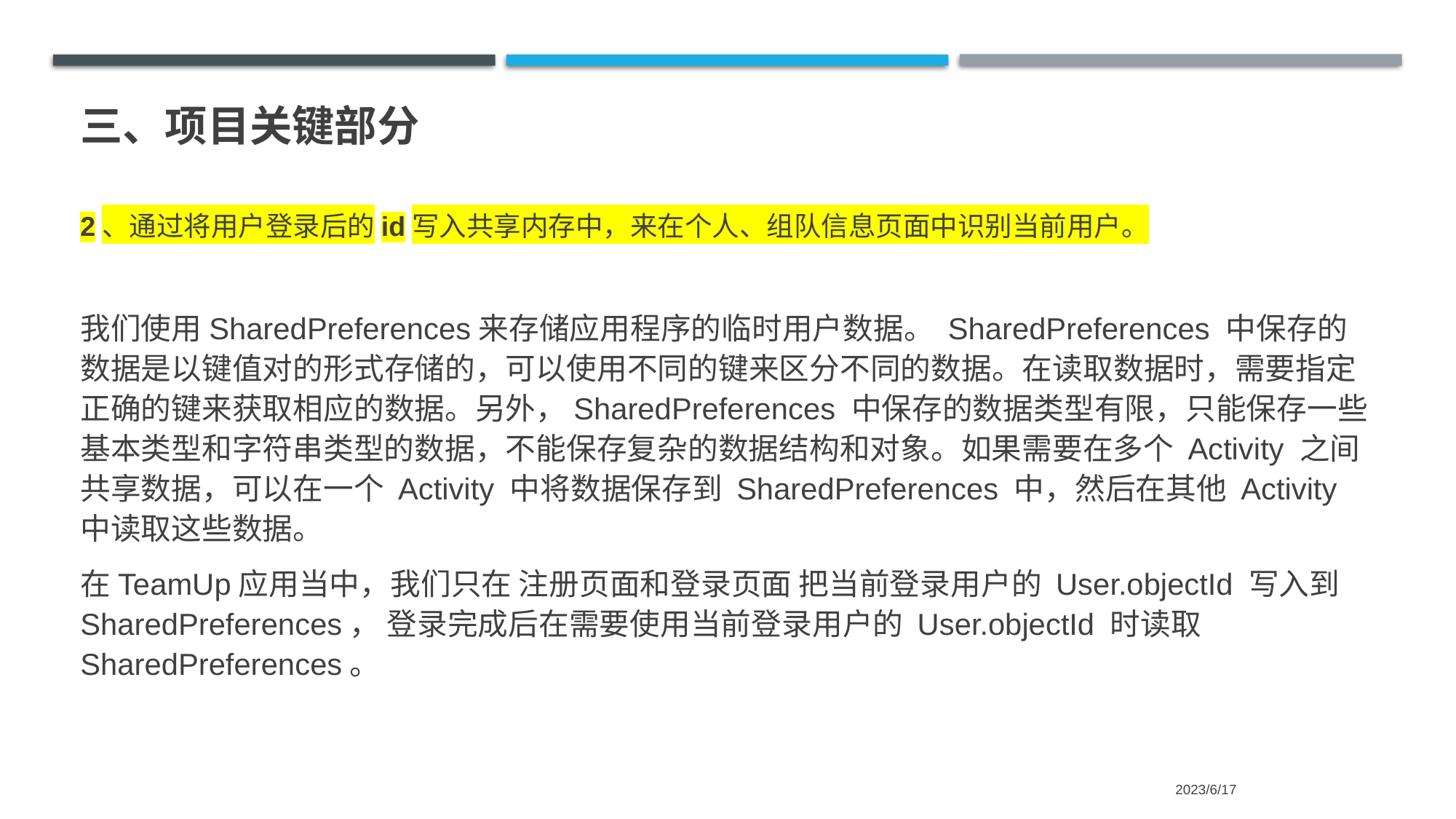

# 三、项目关键部分
2、通过将用户登录后的id写入共享内存中，来在个人、组队信息页面中识别当前用户。

我们使用SharedPreferences来存储应用程序的临时用户数据。 SharedPreferences 中保存的数据是以键值对的形式存储的，可以使用不同的键来区分不同的数据。在读取数据时，需要指定正确的键来获取相应的数据。另外，SharedPreferences 中保存的数据类型有限，只能保存一些基本类型和字符串类型的数据，不能保存复杂的数据结构和对象。如果需要在多个 Activity 之间共享数据，可以在一个 Activity 中将数据保存到 SharedPreferences 中，然后在其他 Activity 中读取这些数据。
在TeamUp应用当中，我们只在 注册页面和登录页面 把当前登录用户的 User.objectId 写入到 SharedPreferences， 登录完成后在需要使用当前登录用户的 User.objectId 时读取 SharedPreferences。

2023/6/17